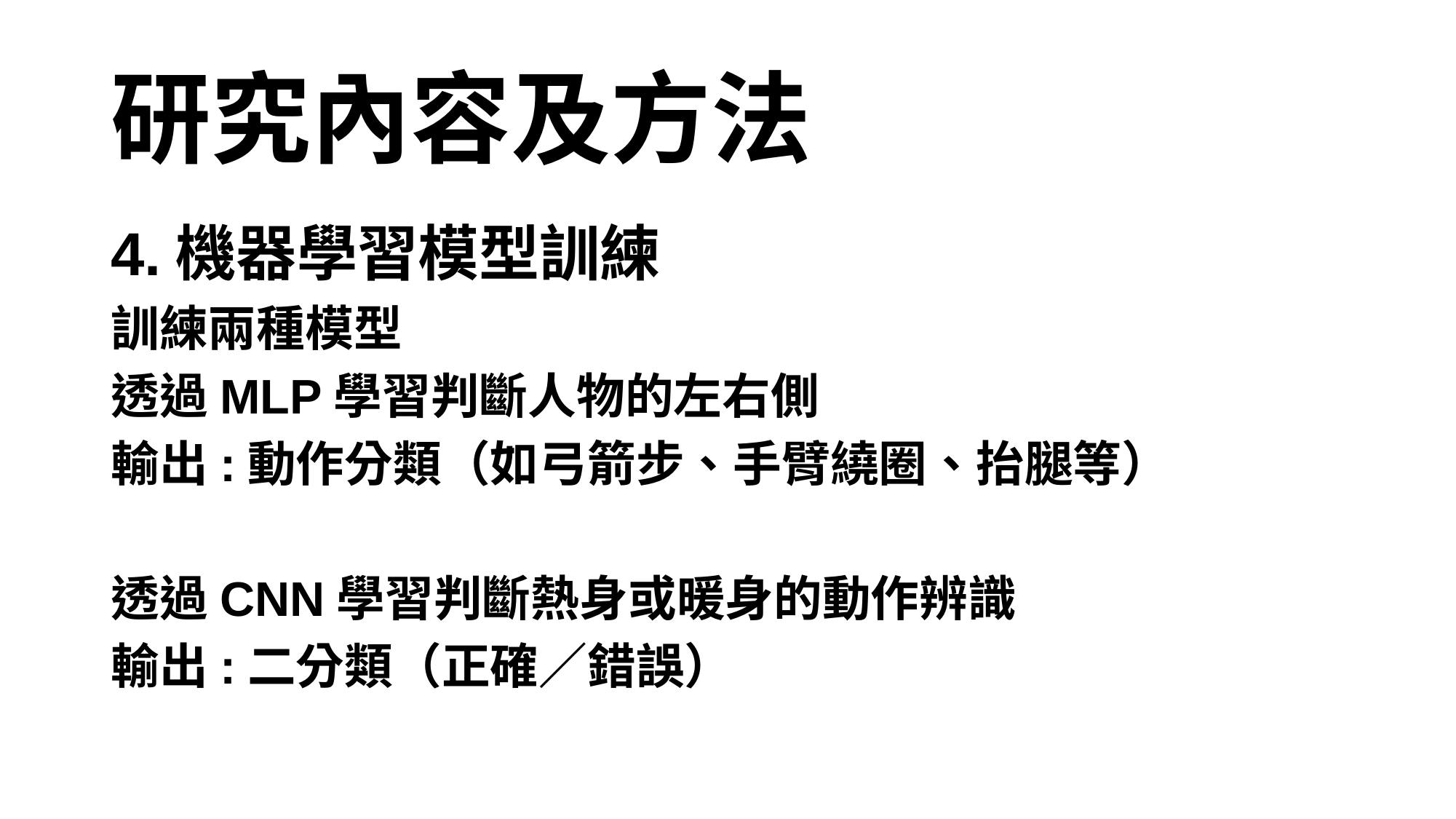

# 研究內容及方法
4.機器學習模型訓練
訓練兩種模型
透過MLP學習判斷人物的左右側
輸出:動作分類（如弓箭步、手臂繞圈、抬腿等）

透過CNN學習判斷熱身或暖身的動作辨識
輸出:二分類（正確／錯誤）